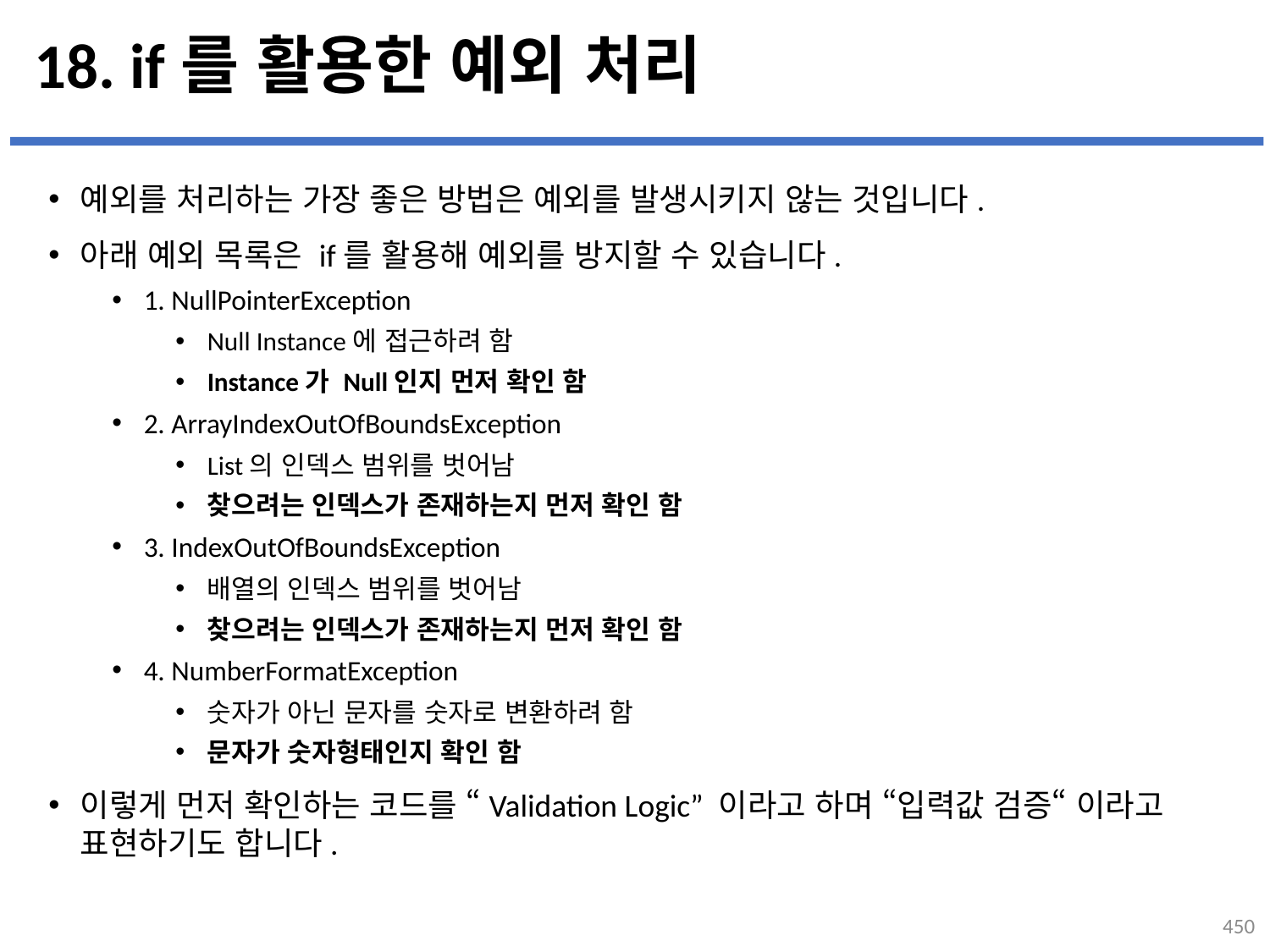

# 18. if를 활용한 예외 처리
예외를 처리하는 가장 좋은 방법은 예외를 발생시키지 않는 것입니다.
아래 예외 목록은 if를 활용해 예외를 방지할 수 있습니다.
1. NullPointerException
Null Instance에 접근하려 함
Instance가 Null인지 먼저 확인 함
2. ArrayIndexOutOfBoundsException
List의 인덱스 범위를 벗어남
찾으려는 인덱스가 존재하는지 먼저 확인 함
3. IndexOutOfBoundsException
배열의 인덱스 범위를 벗어남
찾으려는 인덱스가 존재하는지 먼저 확인 함
4. NumberFormatException
숫자가 아닌 문자를 숫자로 변환하려 함
문자가 숫자형태인지 확인 함
이렇게 먼저 확인하는 코드를 “Validation Logic” 이라고 하며 “입력값 검증“ 이라고 표현하기도 합니다.
450